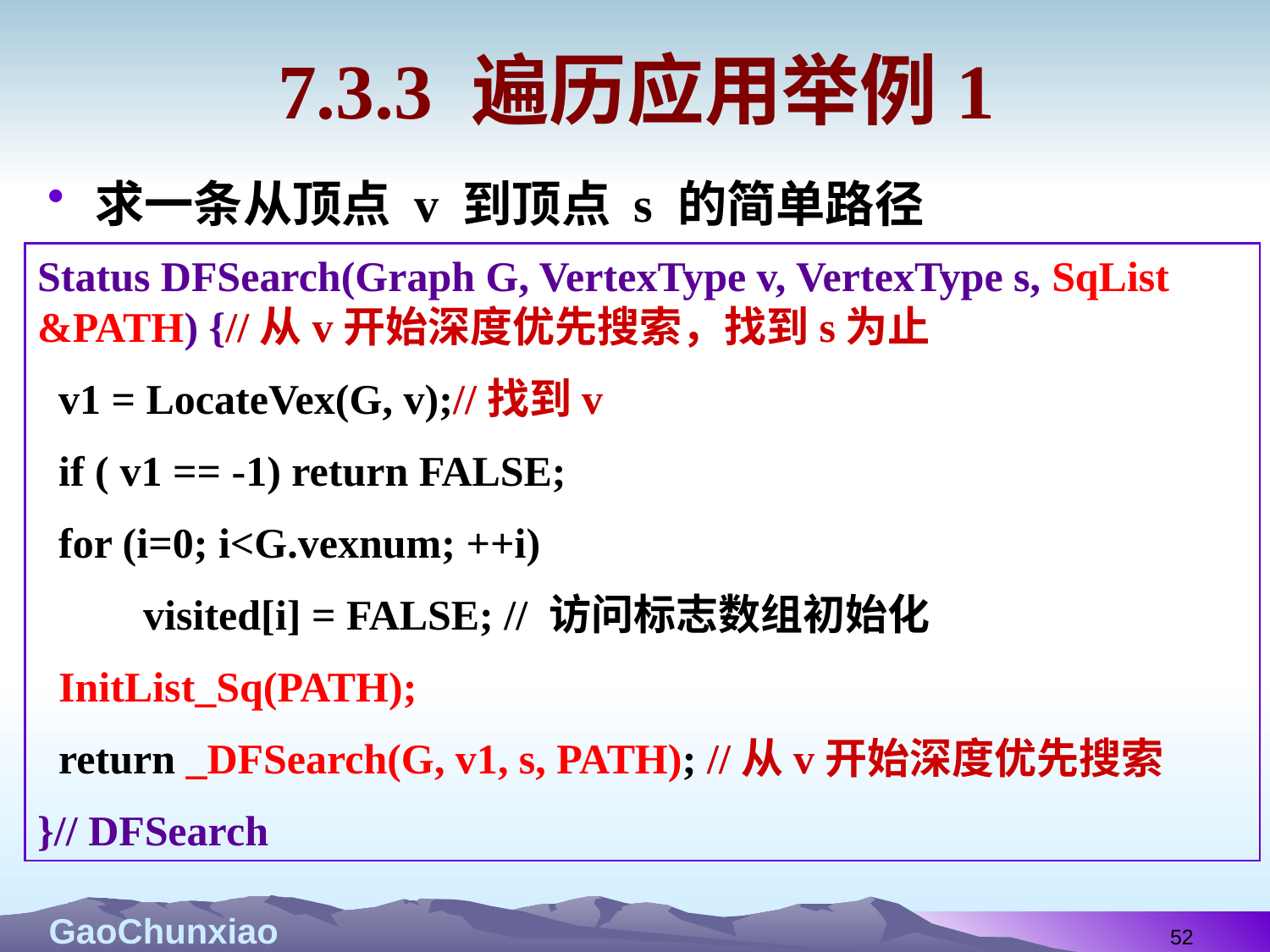

# 7.3.3 遍历应用举例1
求一条从顶点 v 到顶点 s 的简单路径
Status DFSearch(Graph G, VertexType v, VertexType s, SqList &PATH) {//从v开始深度优先搜索，找到s为止
  v1 = LocateVex(G, v);//找到v
  if ( v1 == -1) return FALSE;
  for (i=0; i<G.vexnum; ++i)
          visited[i] = FALSE; // 访问标志数组初始化
  InitList_Sq(PATH);
  return _DFSearch(G, v1, s, PATH); //从v开始深度优先搜索
}// DFSearch
52